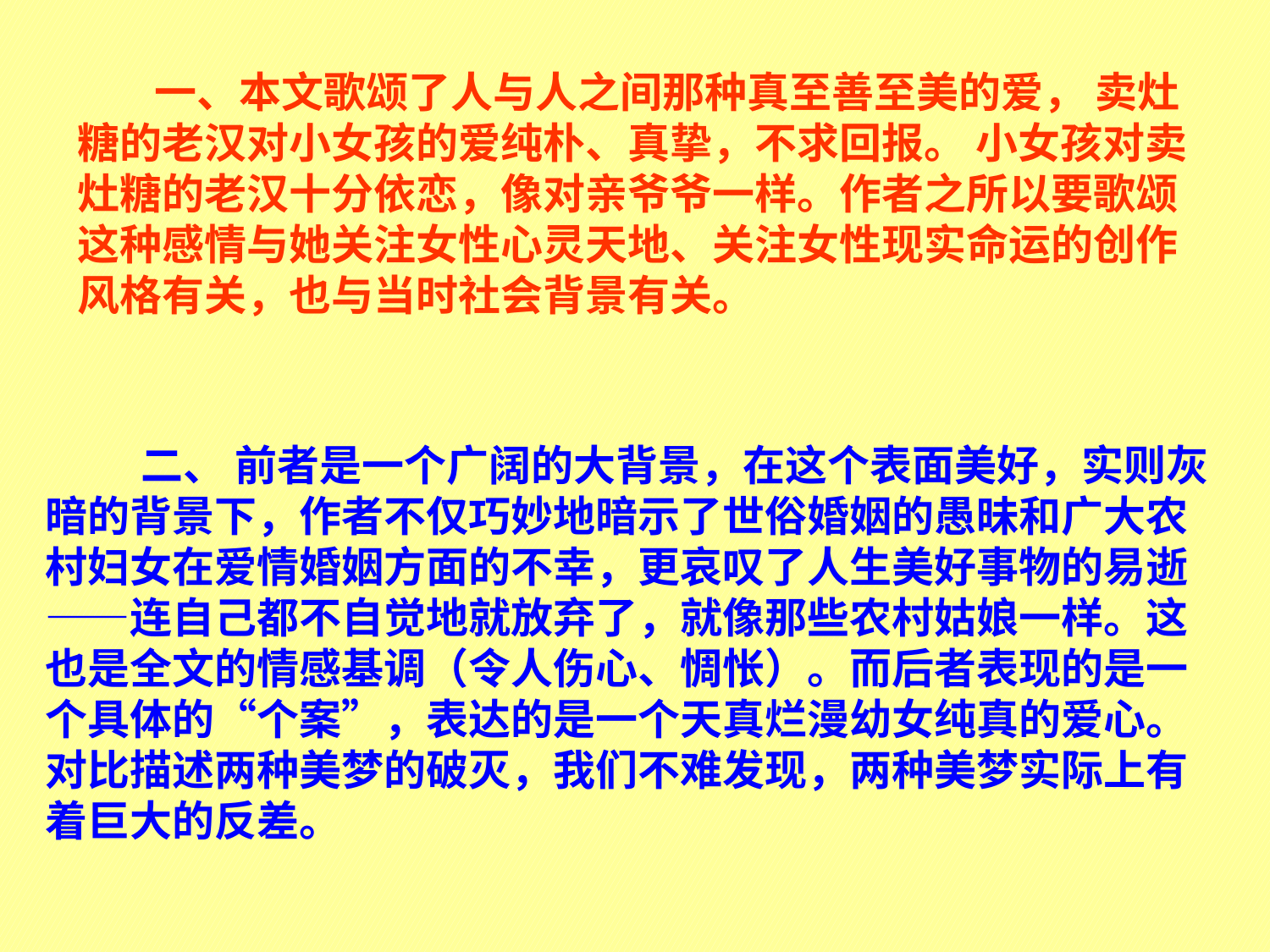

一、本文歌颂了人与人之间那种真至善至美的爱， 卖灶糖的老汉对小女孩的爱纯朴、真挚，不求回报。 小女孩对卖灶糖的老汉十分依恋，像对亲爷爷一样。作者之所以要歌颂这种感情与她关注女性心灵天地、关注女性现实命运的创作风格有关，也与当时社会背景有关。
         二、 前者是一个广阔的大背景，在这个表面美好，实则灰暗的背景下，作者不仅巧妙地暗示了世俗婚姻的愚昧和广大农村妇女在爱情婚姻方面的不幸，更哀叹了人生美好事物的易逝——连自己都不自觉地就放弃了，就像那些农村姑娘一样。这也是全文的情感基调（令人伤心、惆怅）。而后者表现的是一个具体的“个案”，表达的是一个天真烂漫幼女纯真的爱心。对比描述两种美梦的破灭，我们不难发现，两种美梦实际上有着巨大的反差。